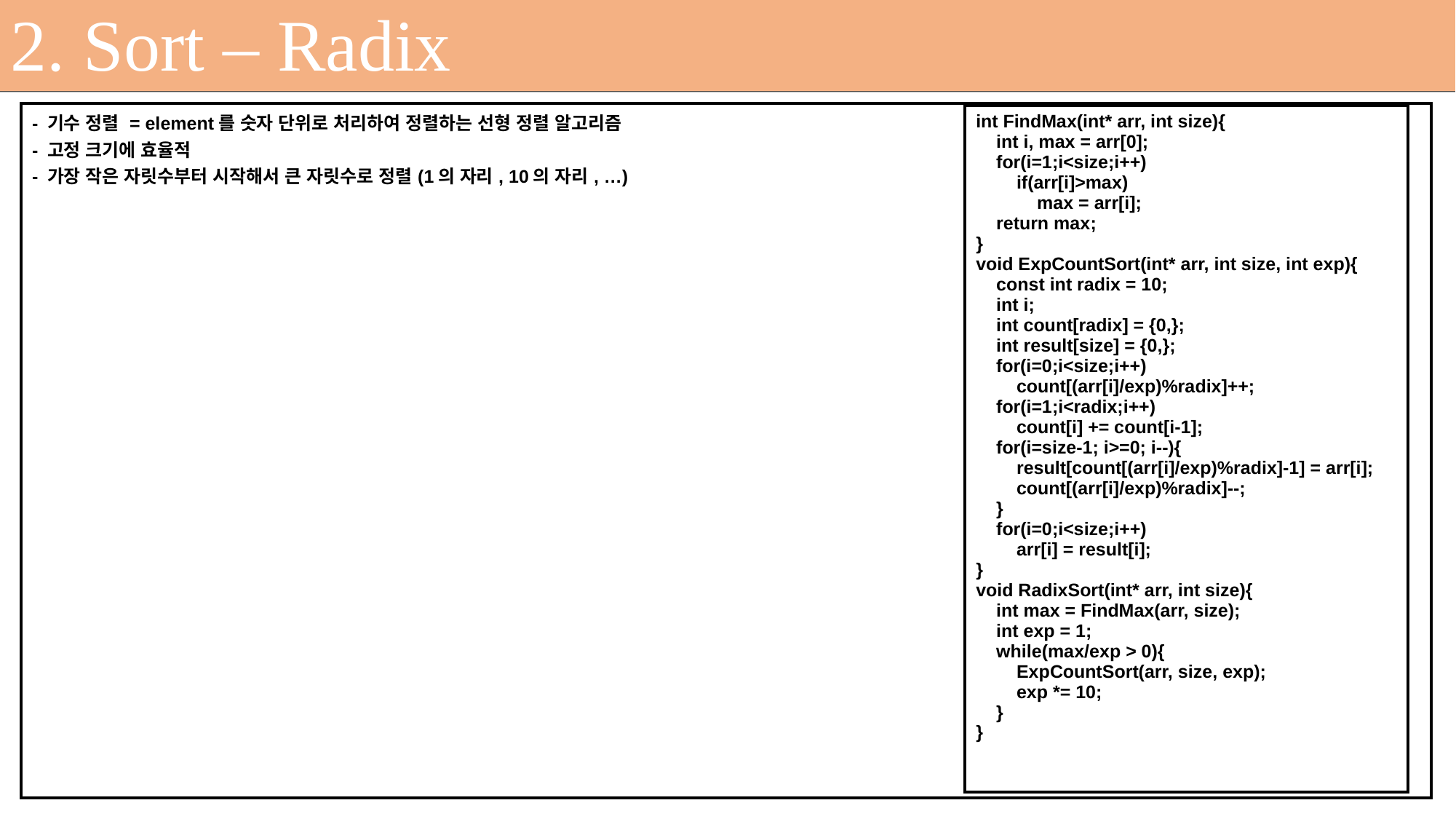

2. Sort – Radix
| - 기수 정렬 = element를 숫자 단위로 처리하여 정렬하는 선형 정렬 알고리즘 - 고정 크기에 효율적 - 가장 작은 자릿수부터 시작해서 큰 자릿수로 정렬(1의 자리, 10의 자리, …) |
| --- |
| int FindMax(int\* arr, int size){     int i, max = arr[0];     for(i=1;i<size;i++)         if(arr[i]>max)             max = arr[i];     return max; } void ExpCountSort(int\* arr, int size, int exp){     const int radix = 10;     int i;     int count[radix] = {0,};     int result[size] = {0,};     for(i=0;i<size;i++)         count[(arr[i]/exp)%radix]++;     for(i=1;i<radix;i++)         count[i] += count[i-1];     for(i=size-1; i>=0; i--){         result[count[(arr[i]/exp)%radix]-1] = arr[i];         count[(arr[i]/exp)%radix]--;     }     for(i=0;i<size;i++)         arr[i] = result[i]; } void RadixSort(int\* arr, int size){     int max = FindMax(arr, size);     int exp = 1;     while(max/exp > 0){         ExpCountSort(arr, size, exp);         exp \*= 10;     } } |
| --- |